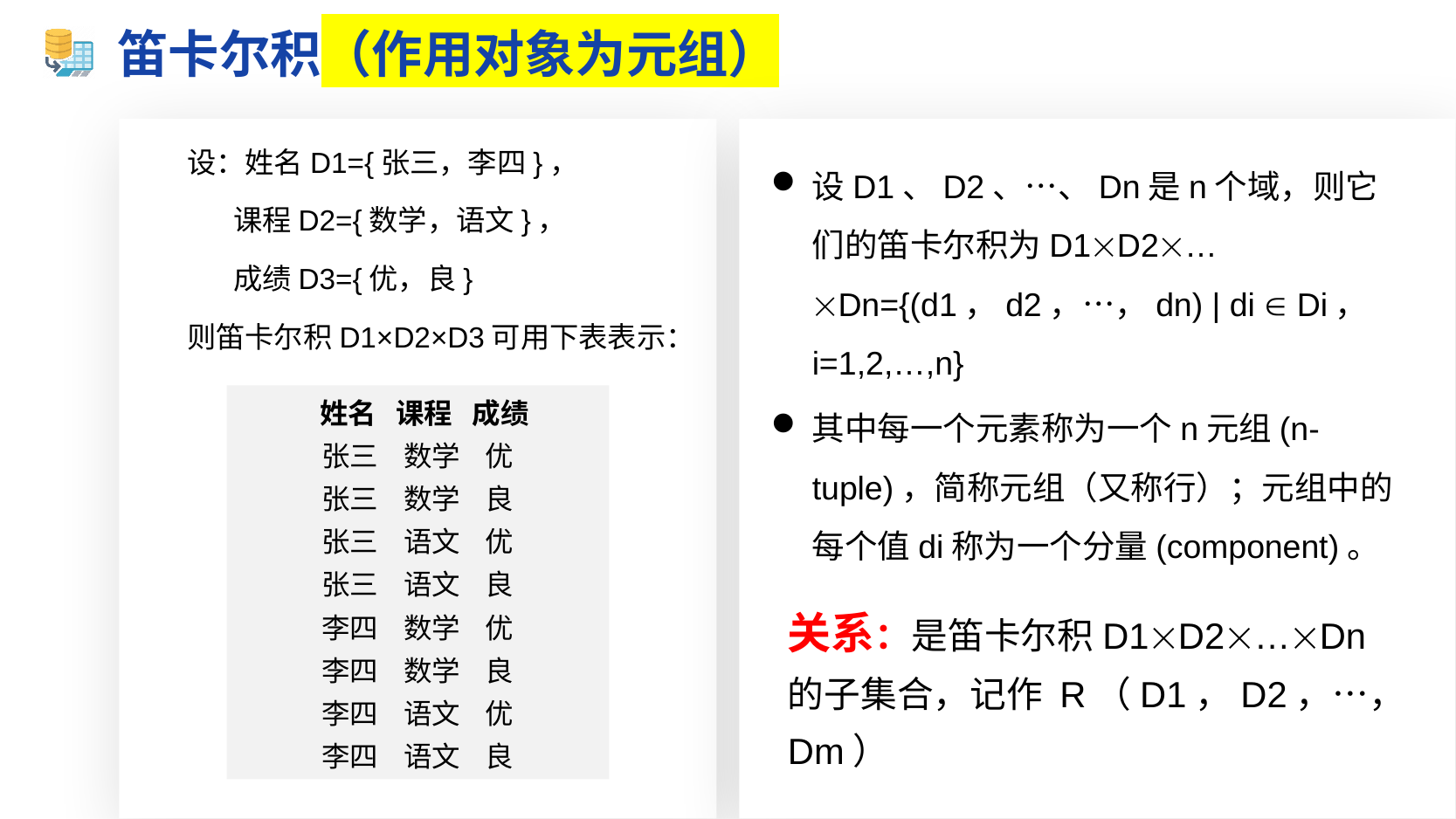

# 笛卡尔积（作用对象为元组）

设：姓名D1={张三，李四}，
      课程D2={数学，语文}，
      成绩D3={优，良}
则笛卡尔积D1×D2×D3可用下表表示：
 姓名   课程   成绩
张三    数学    优
张三    数学    良
张三    语文    优
张三    语文    良
李四    数学    优
李四    数学    良
李四    语文    优
李四    语文    良

设D1、D2、…、Dn是n个域，则它们的笛卡尔积为D1×D2×…×Dn={(d1，d2，…，dn) | di ∈ Di， i=1,2,…,n}
其中每一个元素称为一个n元组(n-tuple)，简称元组（又称行）；元组中的每个值di称为一个分量(component)。
关系：是笛卡尔积D1×D2×…×Dn的子集合，记作 R（D1，D2，…，Dm）